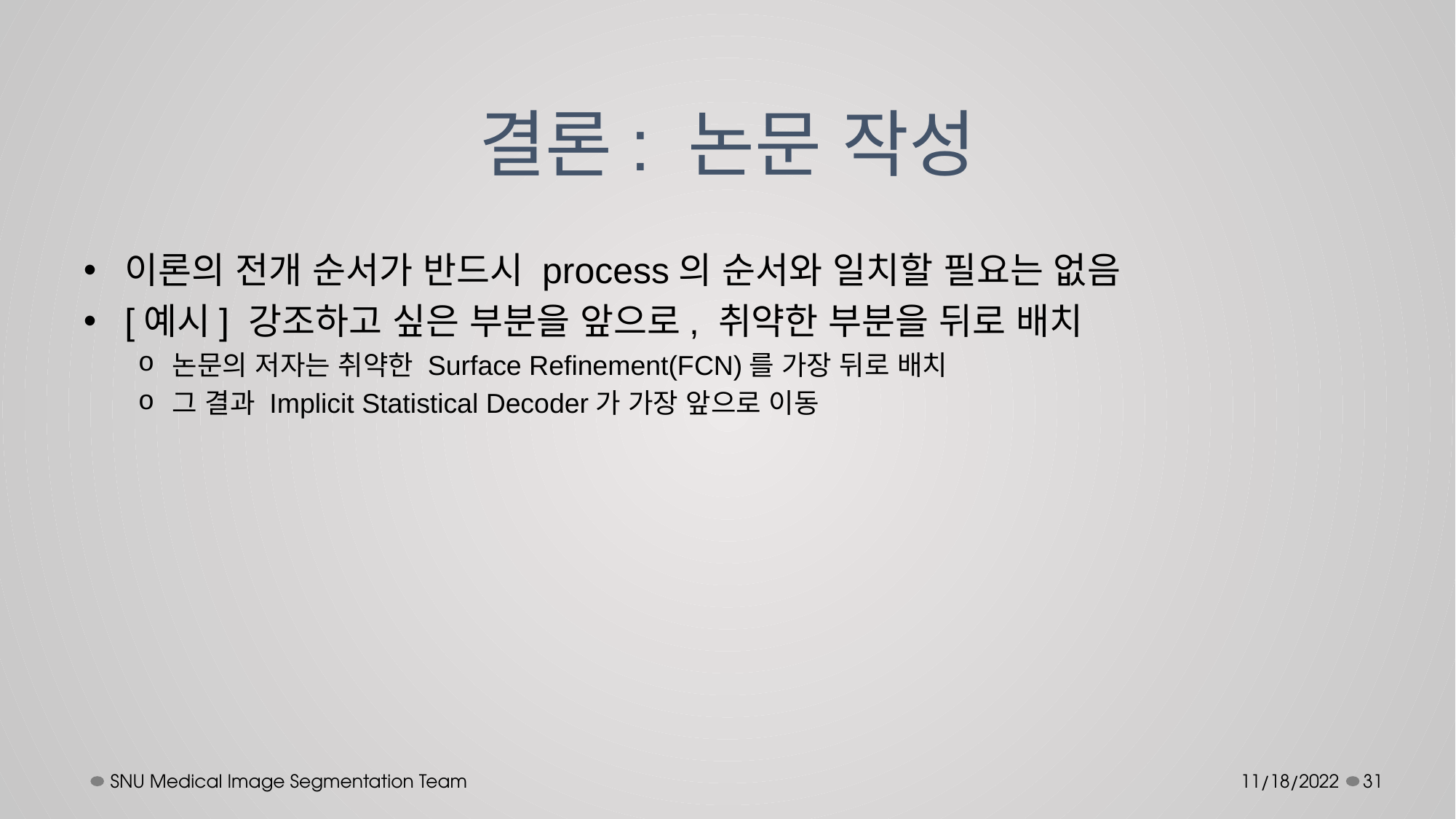

# 결론: 논문 작성

이론의 전개 순서가 반드시 process의 순서와 일치할 필요는 없음
[예시] 강조하고 싶은 부분을 앞으로, 취약한 부분을 뒤로 배치
논문의 저자는 취약한 Surface Refinement(FCN)를 가장 뒤로 배치
그 결과 Implicit Statistical Decoder가 가장 앞으로 이동
SNU Medical Image Segmentation Team
11/18/2022
31